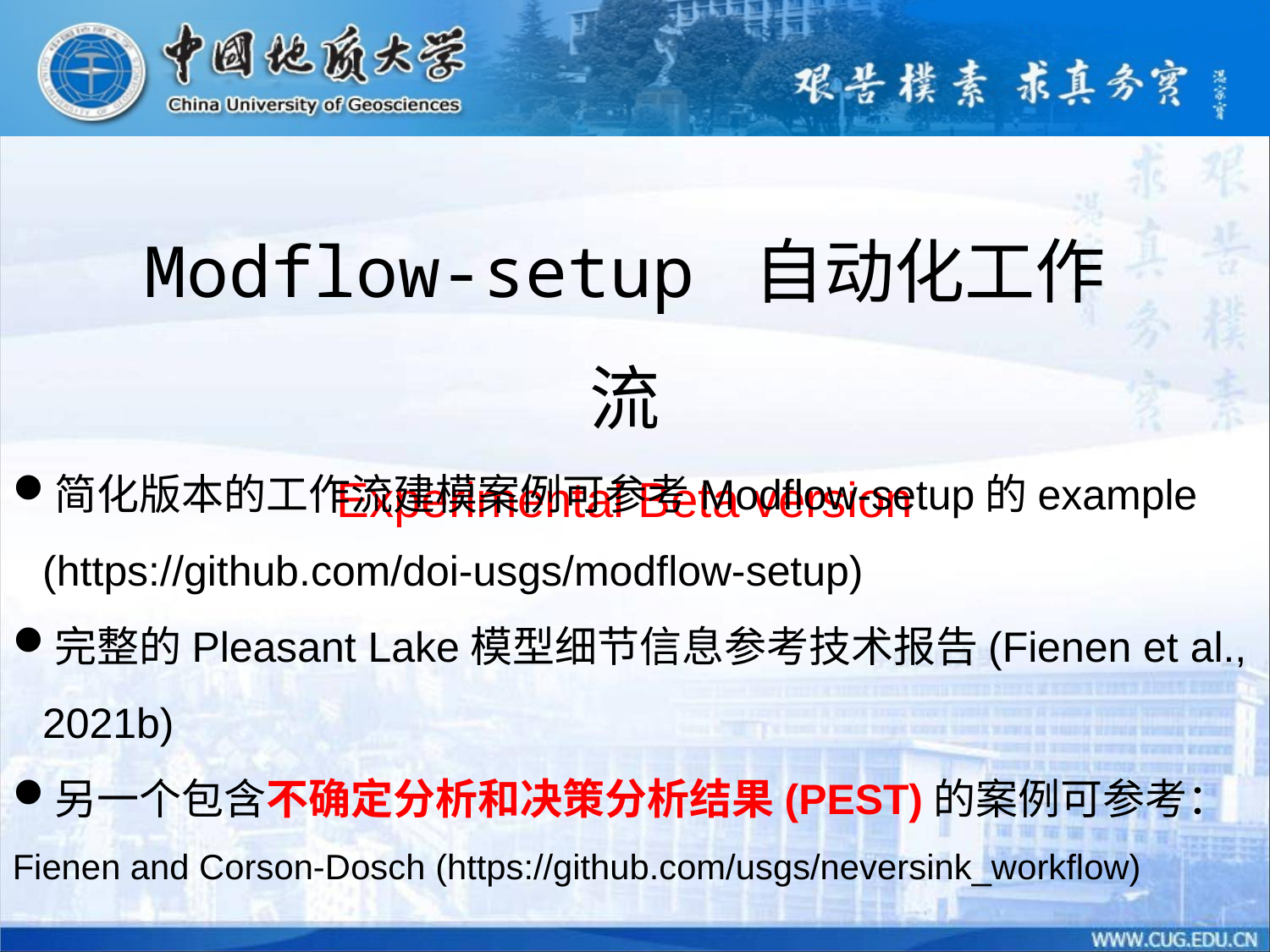

Modflow-setup 自动化工作流
Experimental Beta version
简化版本的工作流建模案例可参考Modflow-setup的example (https://github.com/doi-usgs/modflow-setup)
完整的Pleasant Lake模型细节信息参考技术报告(Fienen et al., 2021b)
另一个包含不确定分析和决策分析结果(PEST)的案例可参考：
Fienen and Corson-Dosch (https://github.com/usgs/neversink_workflow)